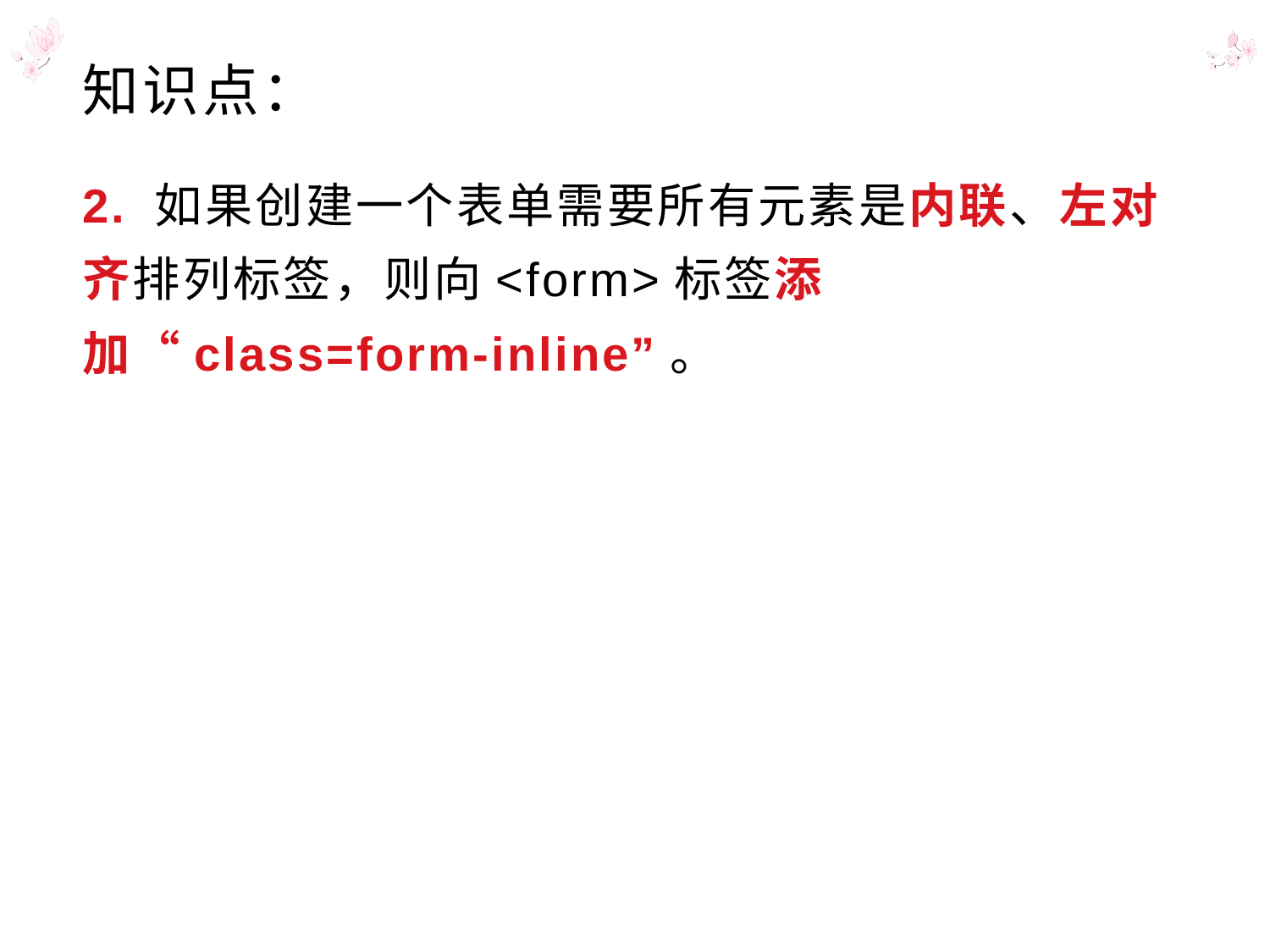

# 知识点：
2. 如果创建一个表单需要所有元素是内联、左对齐排列标签，则向<form>标签添加“class=form-inline”。